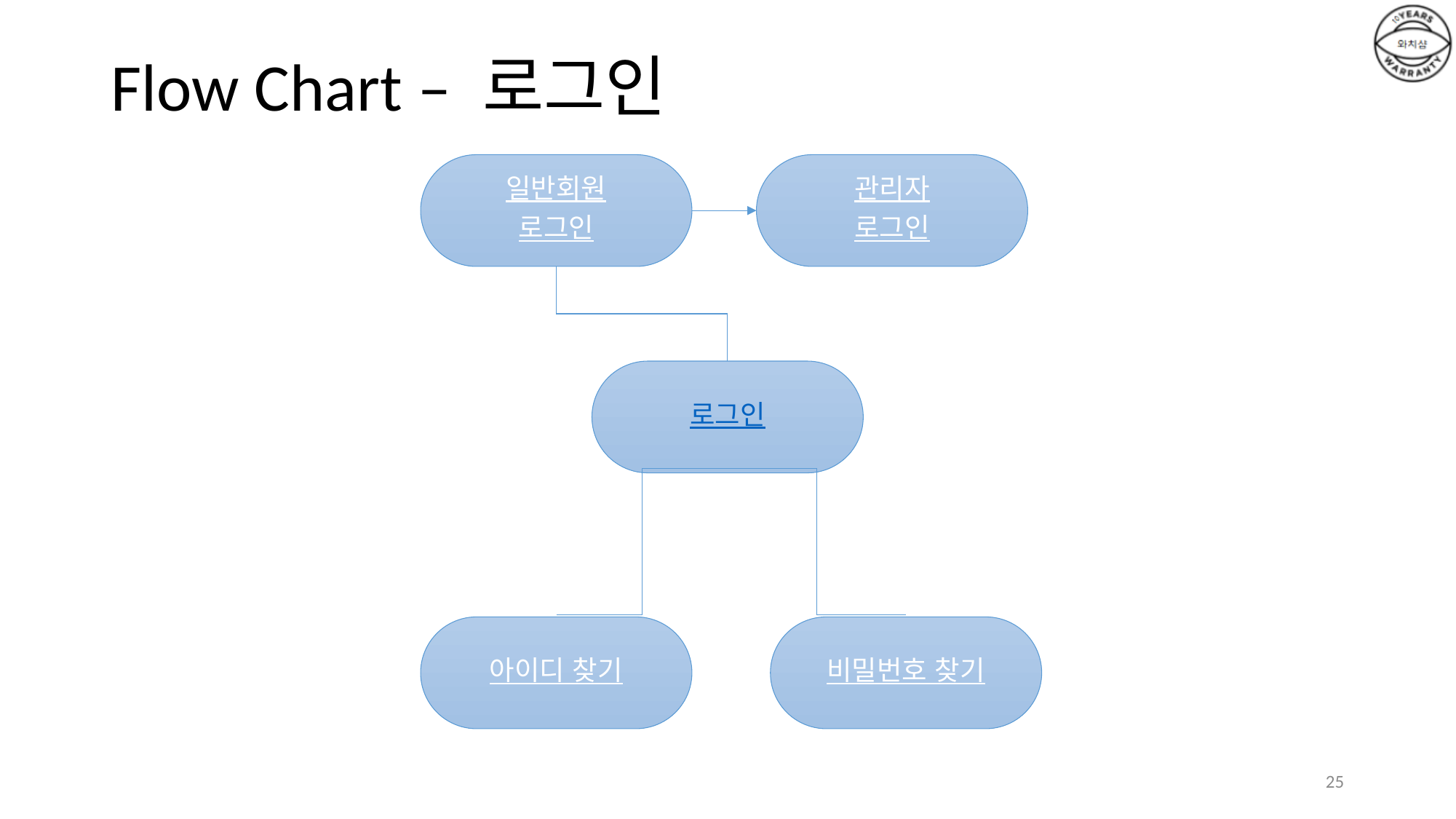

# Flow Chart – 로그인
일반회원
로그인
관리자
로그인
로그인
아이디 찾기
비밀번호 찾기
25